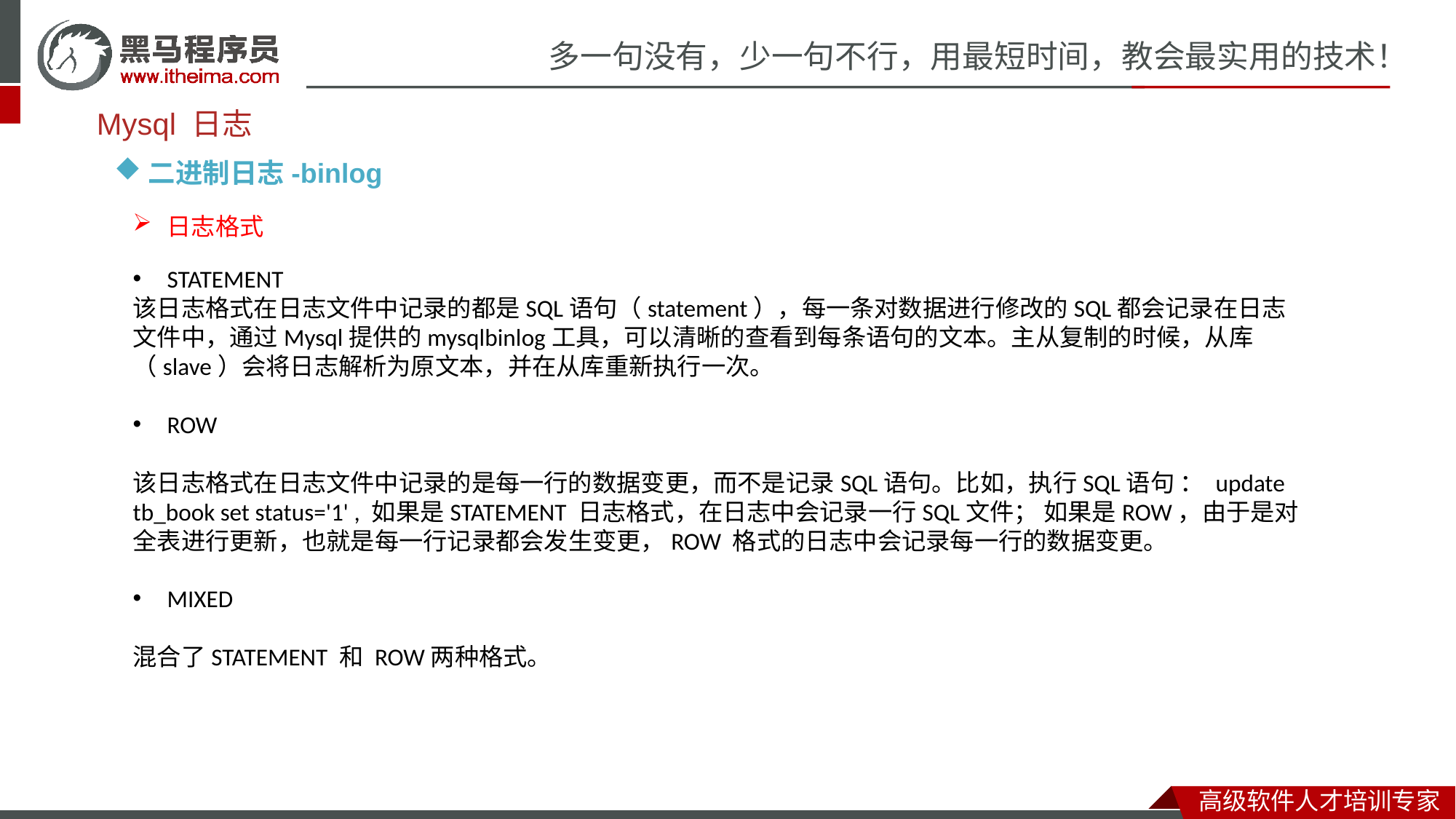

Mysql 日志
二进制日志-binlog
日志格式
STATEMENT
该日志格式在日志文件中记录的都是SQL语句（statement），每一条对数据进行修改的SQL都会记录在日志文件中，通过Mysql提供的mysqlbinlog工具，可以清晰的查看到每条语句的文本。主从复制的时候，从库（slave）会将日志解析为原文本，并在从库重新执行一次。

ROW

该日志格式在日志文件中记录的是每一行的数据变更，而不是记录SQL语句。比如，执行SQL语句 ： update tb_book set status='1' , 如果是STATEMENT 日志格式，在日志中会记录一行SQL文件； 如果是ROW，由于是对全表进行更新，也就是每一行记录都会发生变更，ROW 格式的日志中会记录每一行的数据变更。

MIXED

混合了STATEMENT 和 ROW两种格式。